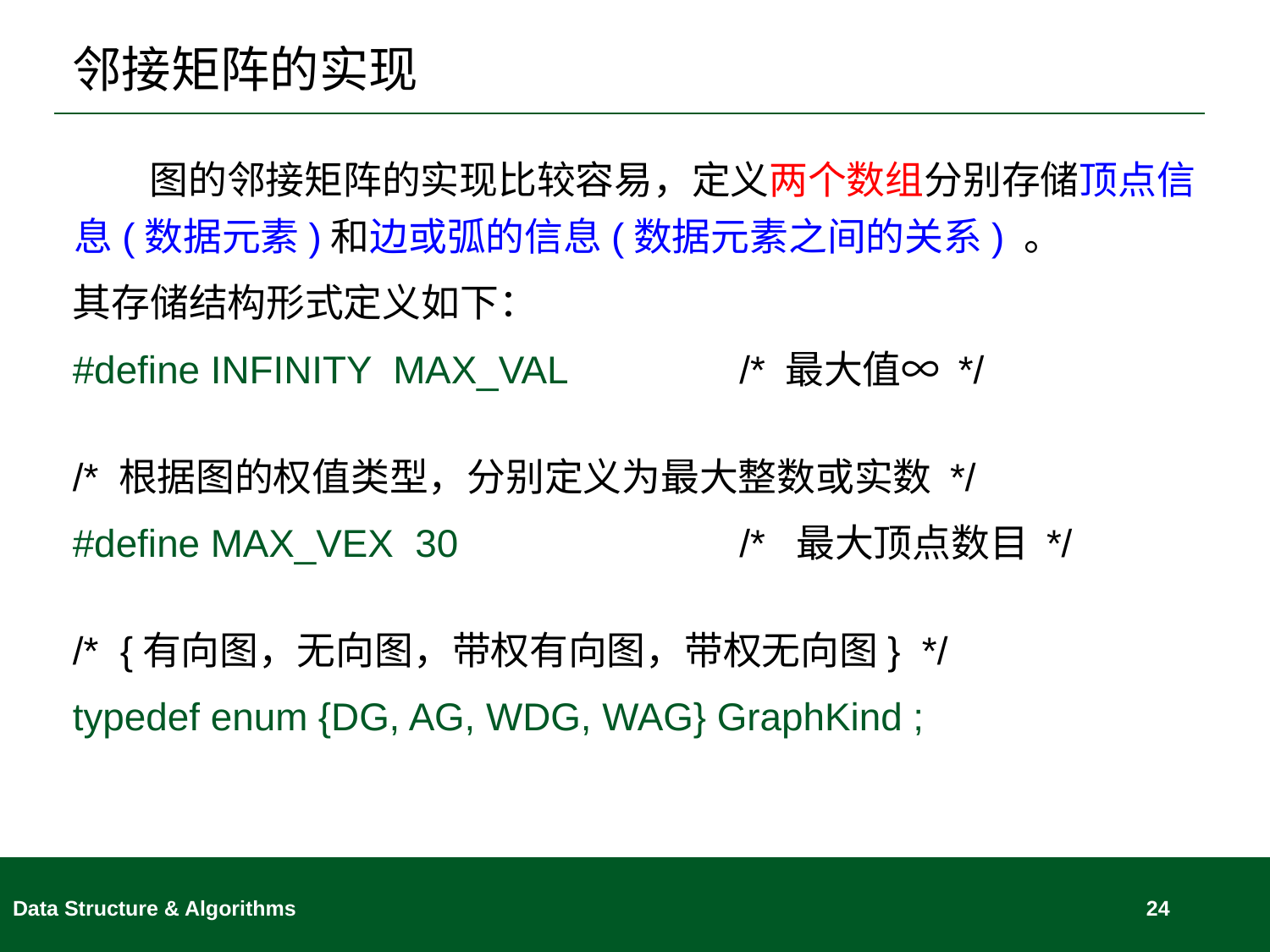

# 邻接矩阵的实现
       图的邻接矩阵的实现比较容易，定义两个数组分别存储顶点信息(数据元素)和边或弧的信息(数据元素之间的关系) 。
其存储结构形式定义如下：
#define INFINITY  MAX_VAL     	/* 最大值∞ */

/* 根据图的权值类型，分别定义为最大整数或实数 */
#define MAX_VEX  30     		/*  最大顶点数目 */

/*  {有向图，无向图，带权有向图，带权无向图}  */
typedef enum {DG, AG, WDG, WAG} GraphKind ;

Data Structure & Algorithms
24